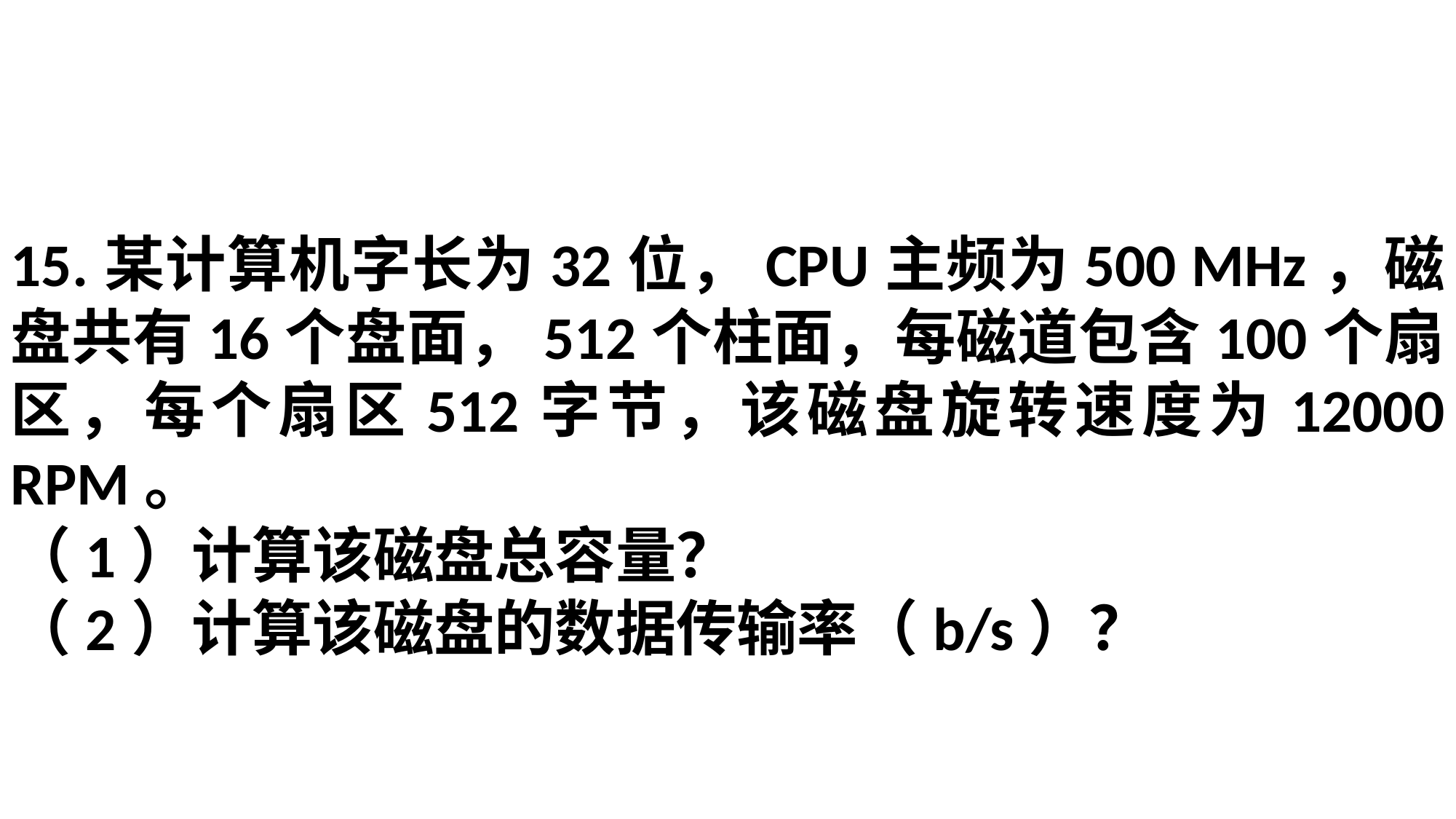

15.某计算机字长为32位，CPU主频为500 MHz，磁盘共有16个盘面，512个柱面，每磁道包含100个扇区，每个扇区512字节，该磁盘旋转速度为12000 RPM。
（1）计算该磁盘总容量？
（2）计算该磁盘的数据传输率（b/s）？